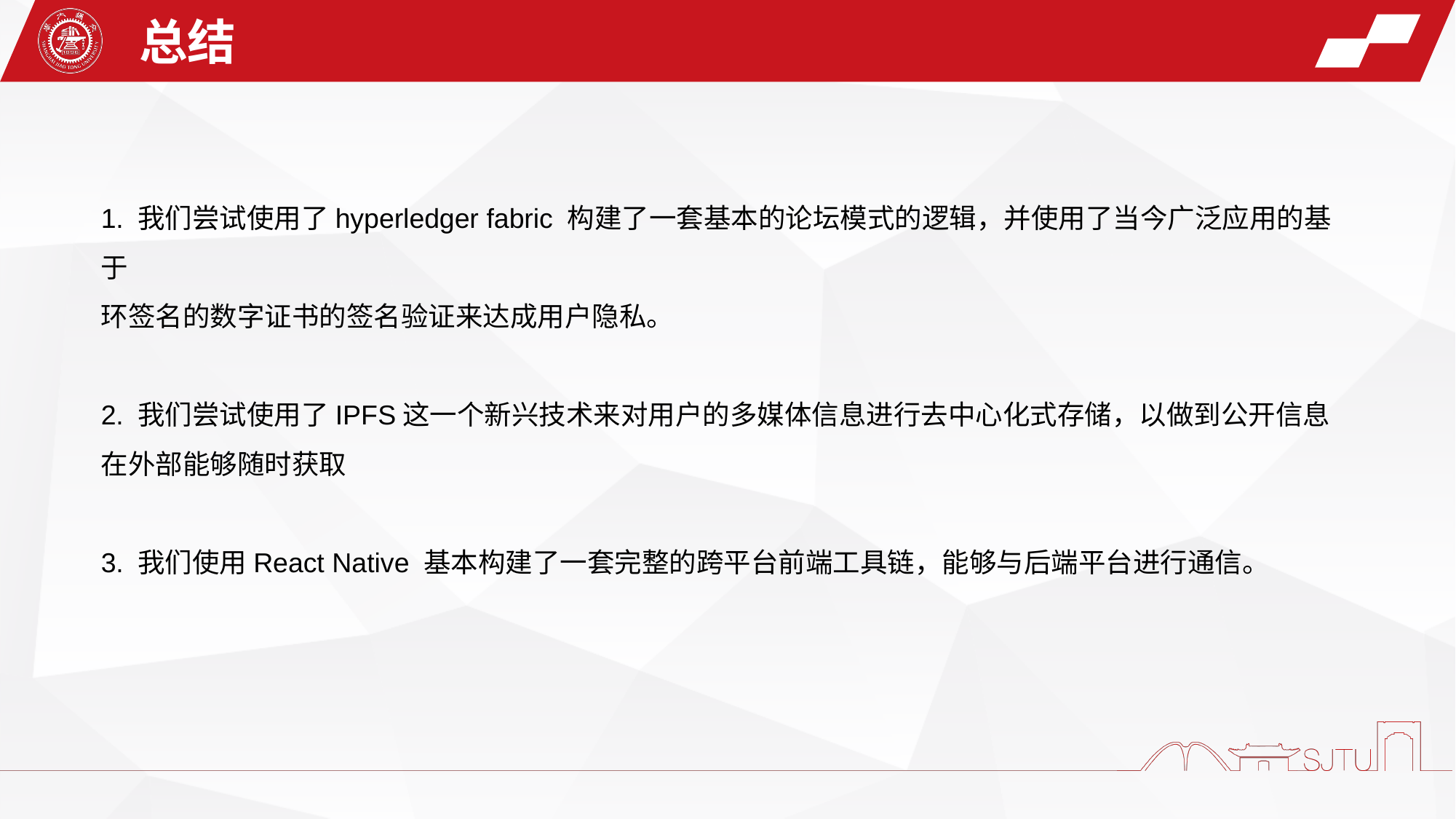

总结
1. 我们尝试使用了hyperledger fabric 构建了一套基本的论坛模式的逻辑，并使用了当今广泛应用的基于
环签名的数字证书的签名验证来达成用户隐私。

2. 我们尝试使用了IPFS这一个新兴技术来对用户的多媒体信息进行去中心化式存储，以做到公开信息在外部能够随时获取

3. 我们使用React Native 基本构建了一套完整的跨平台前端工具链，能够与后端平台进行通信。